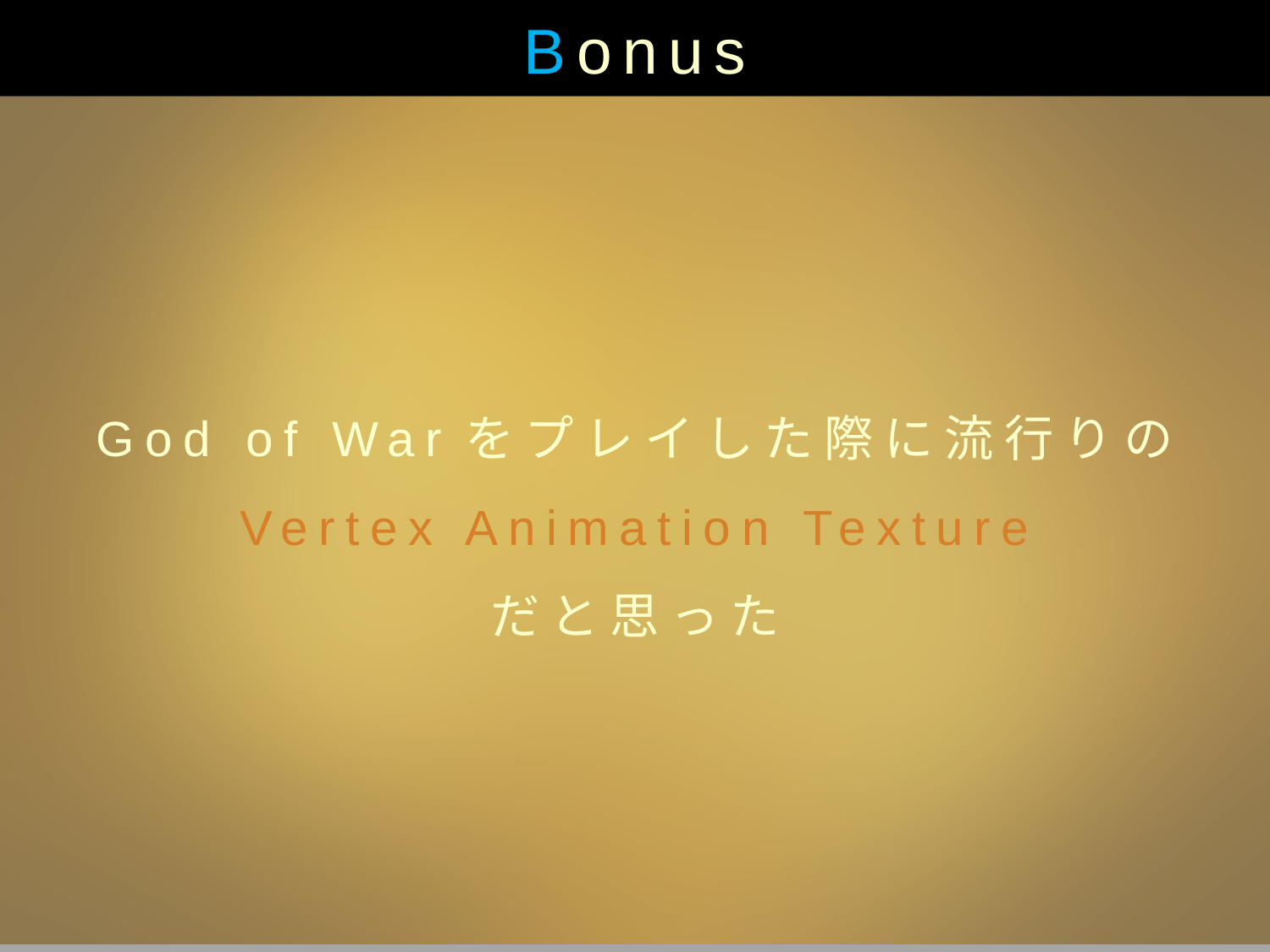

Bonus
God of Warをプレイした際に流行りの
Vertex Animation Texture
だと思った